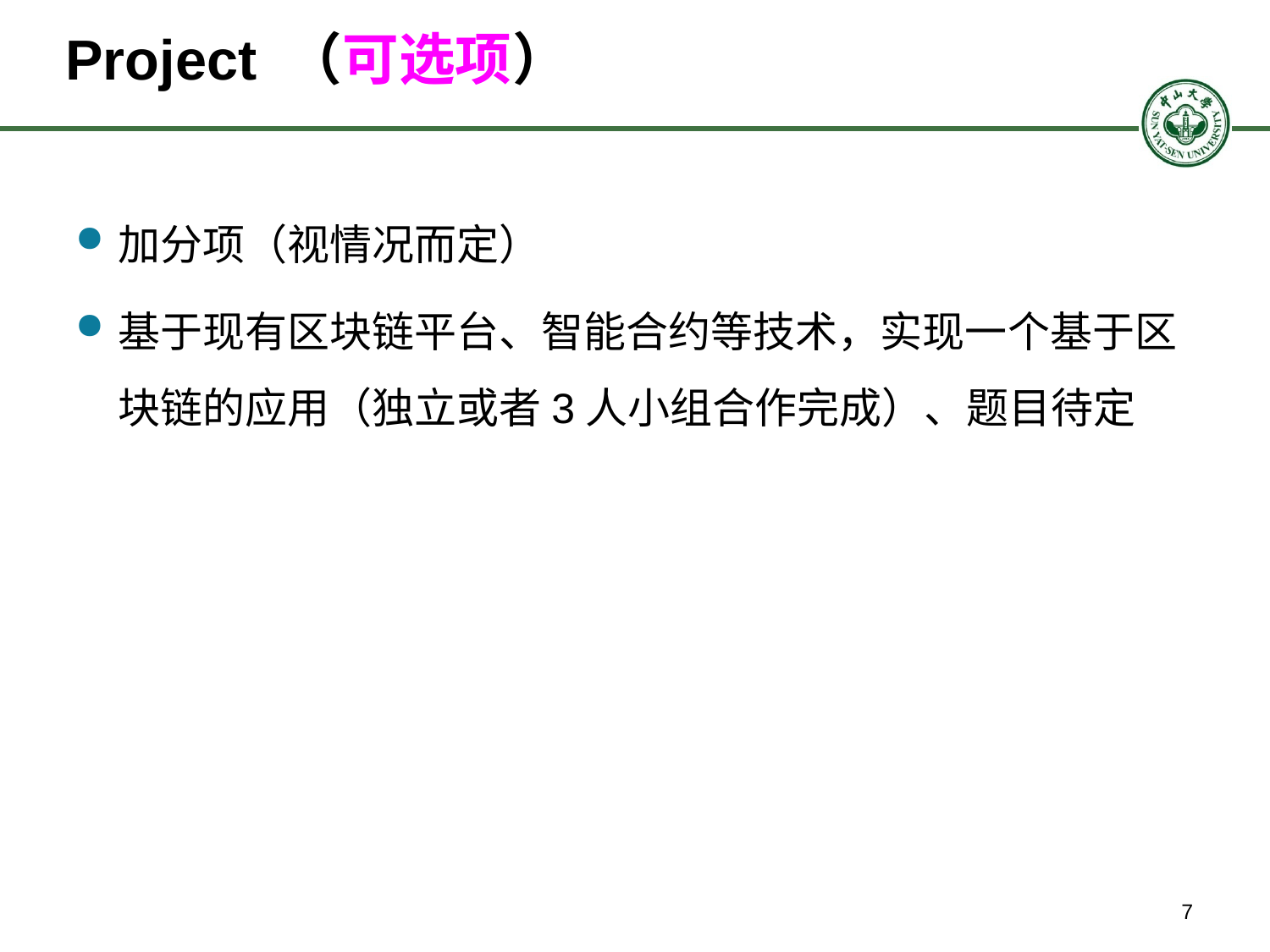

Project （可选项）
加分项（视情况而定）
基于现有区块链平台、智能合约等技术，实现一个基于区块链的应用（独立或者3人小组合作完成）、题目待定